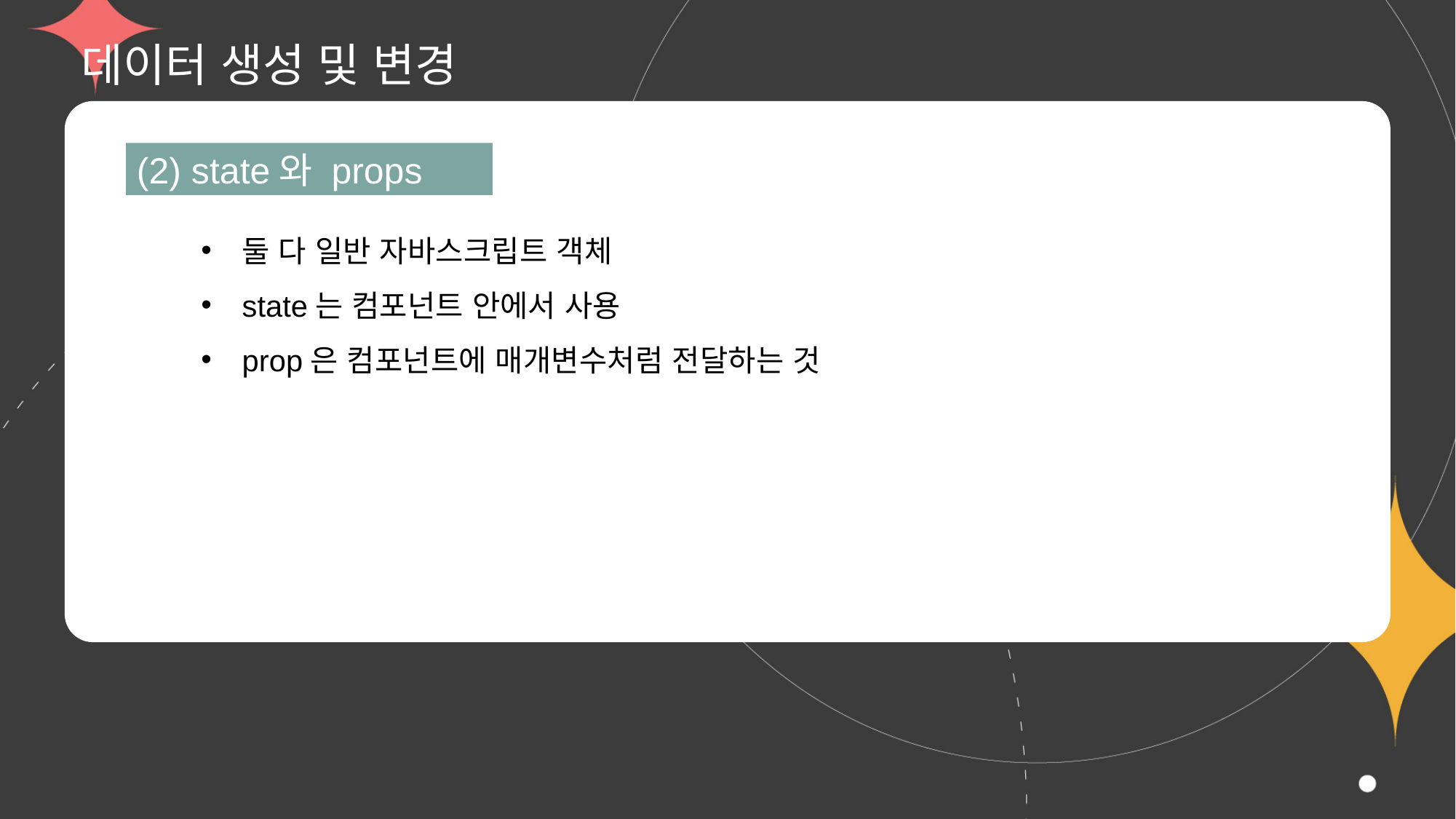

# 데이터 생성 및 변경
(2) state와 props
둘 다 일반 자바스크립트 객체
state는 컴포넌트 안에서 사용
prop은 컴포넌트에 매개변수처럼 전달하는 것